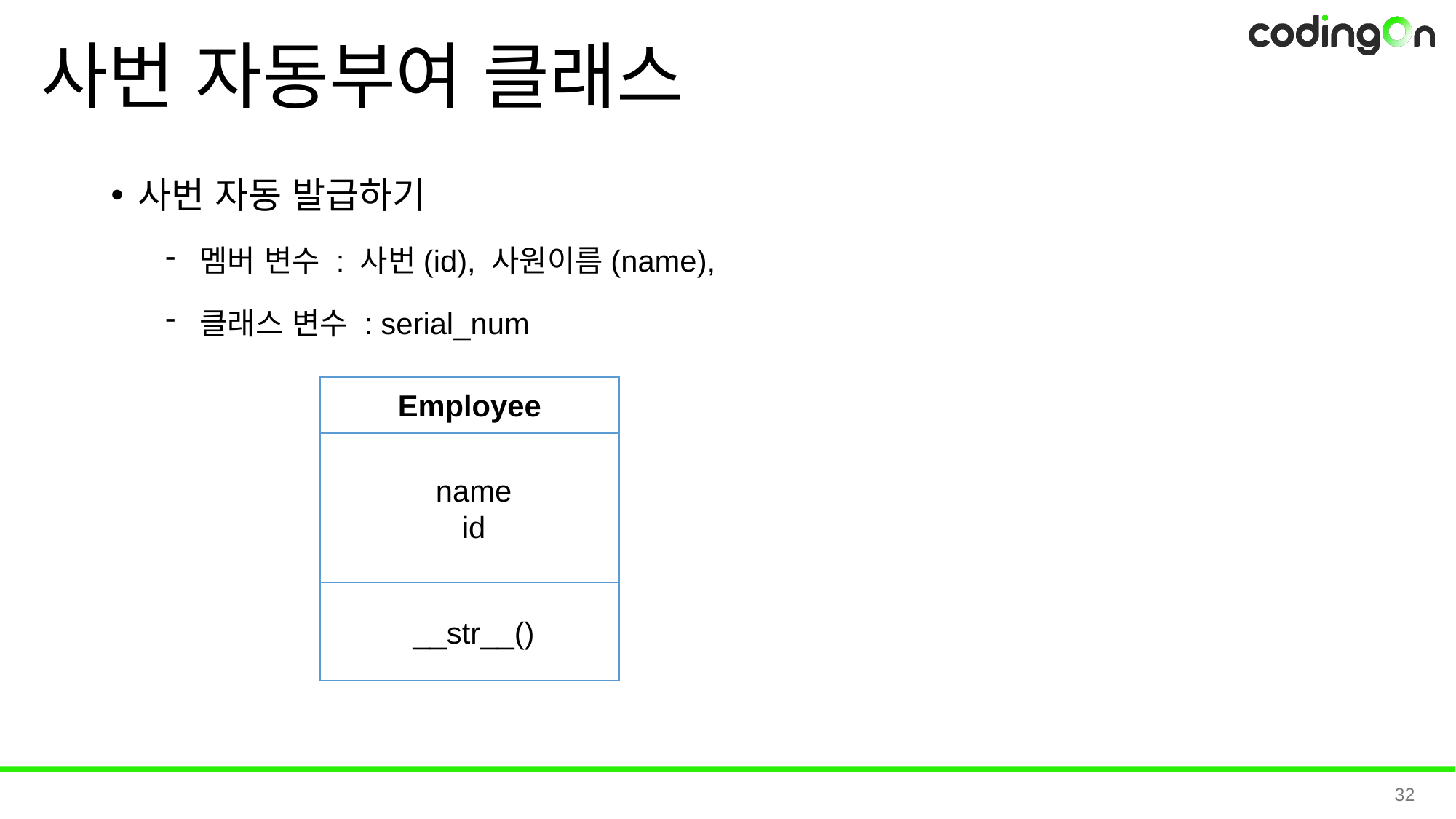

# 사번 자동부여 클래스
사번 자동 발급하기
멤버 변수 : 사번(id), 사원이름(name),
클래스 변수 : serial_num

Employee

 name
 id

 __str__()

32